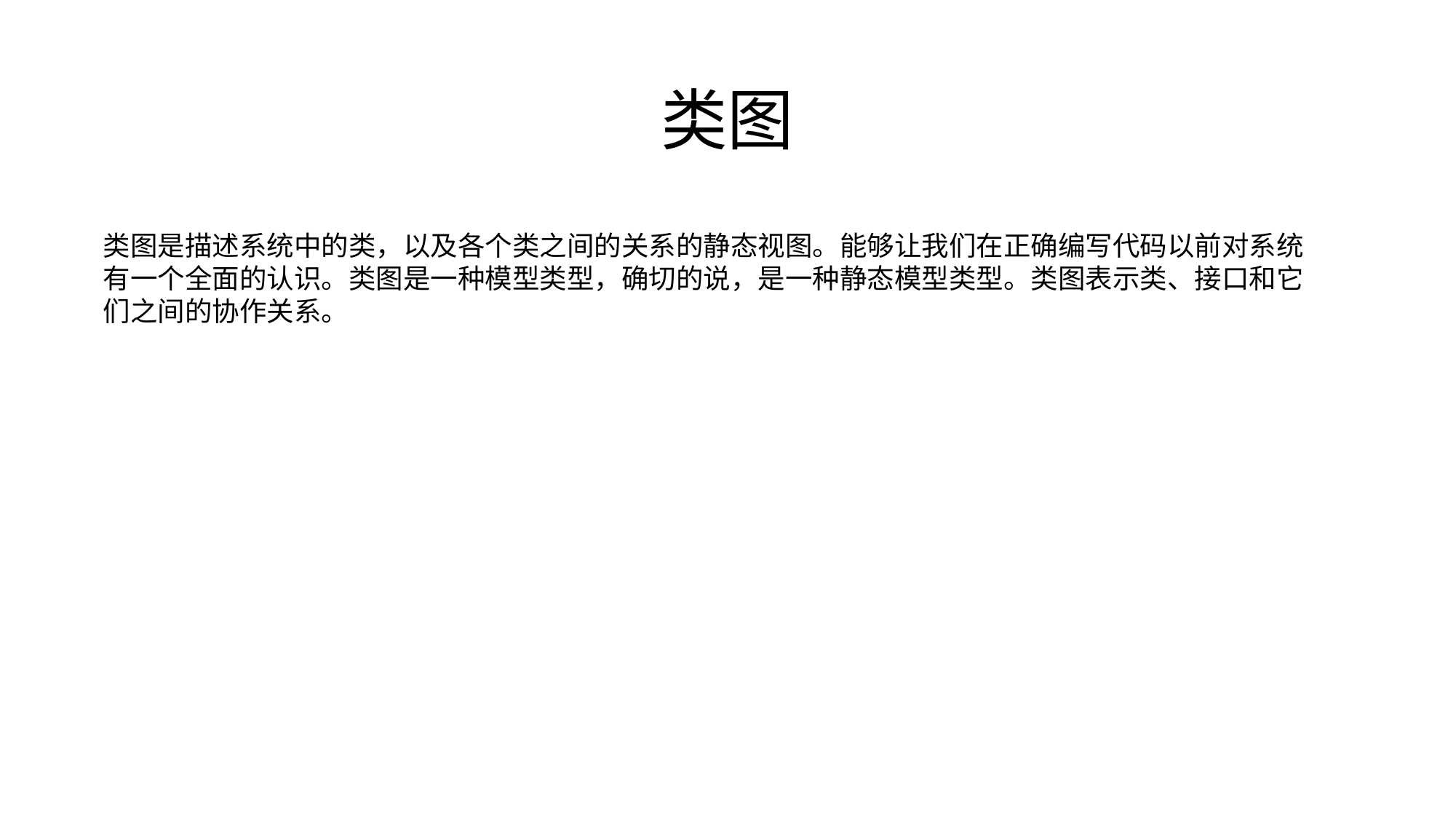

# 类图
类图是描述系统中的类，以及各个类之间的关系的静态视图。能够让我们在正确编写代码以前对系统有一个全面的认识。类图是一种模型类型，确切的说，是一种静态模型类型。类图表示类、接口和它们之间的协作关系。